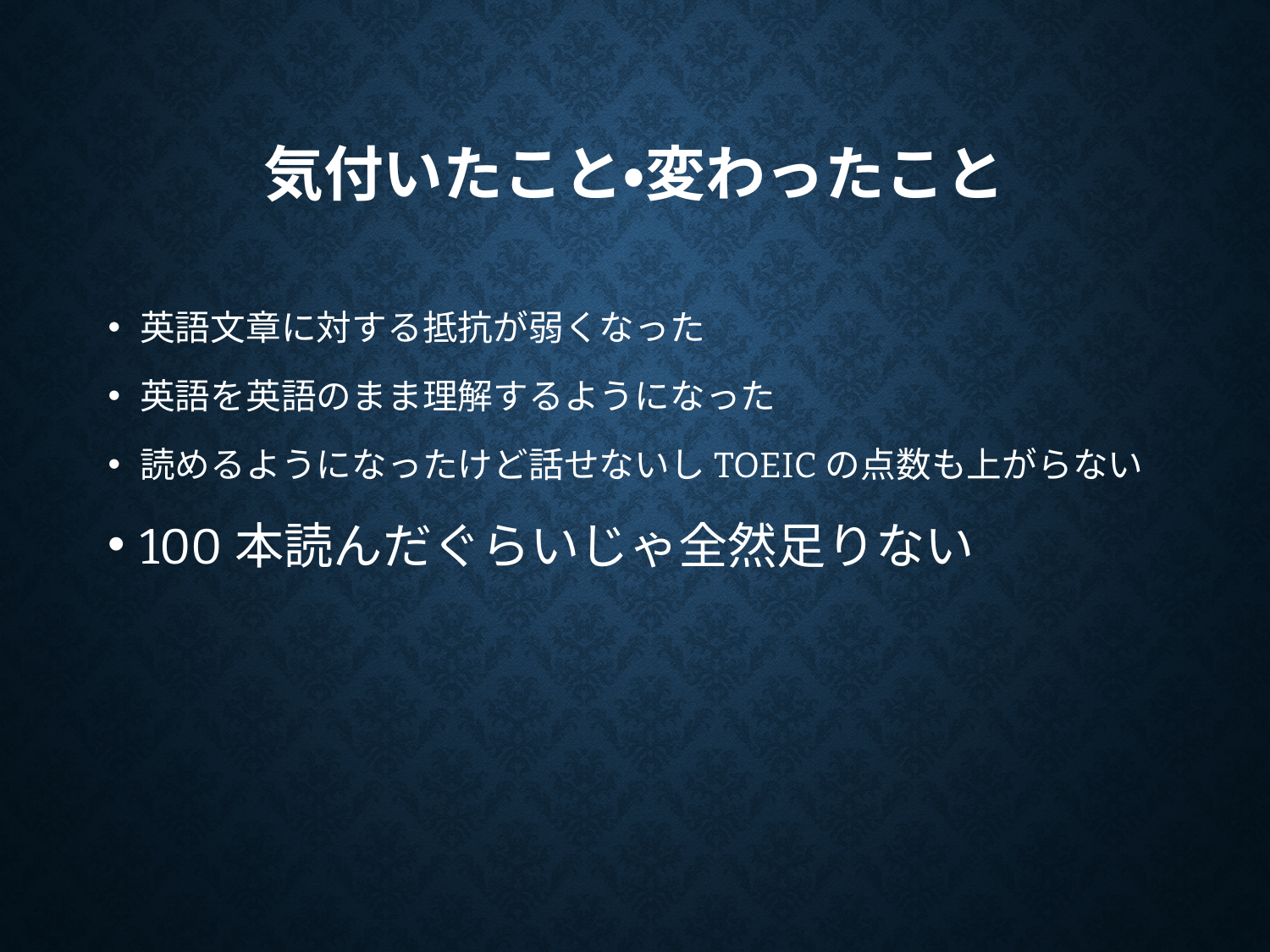

# 気付いたこと・変わったこと
英語文章に対する抵抗が弱くなった
英語を英語のまま理解するようになった
読めるようになったけど話せないしTOEICの点数も上がらない
100本読んだぐらいじゃ全然足りない